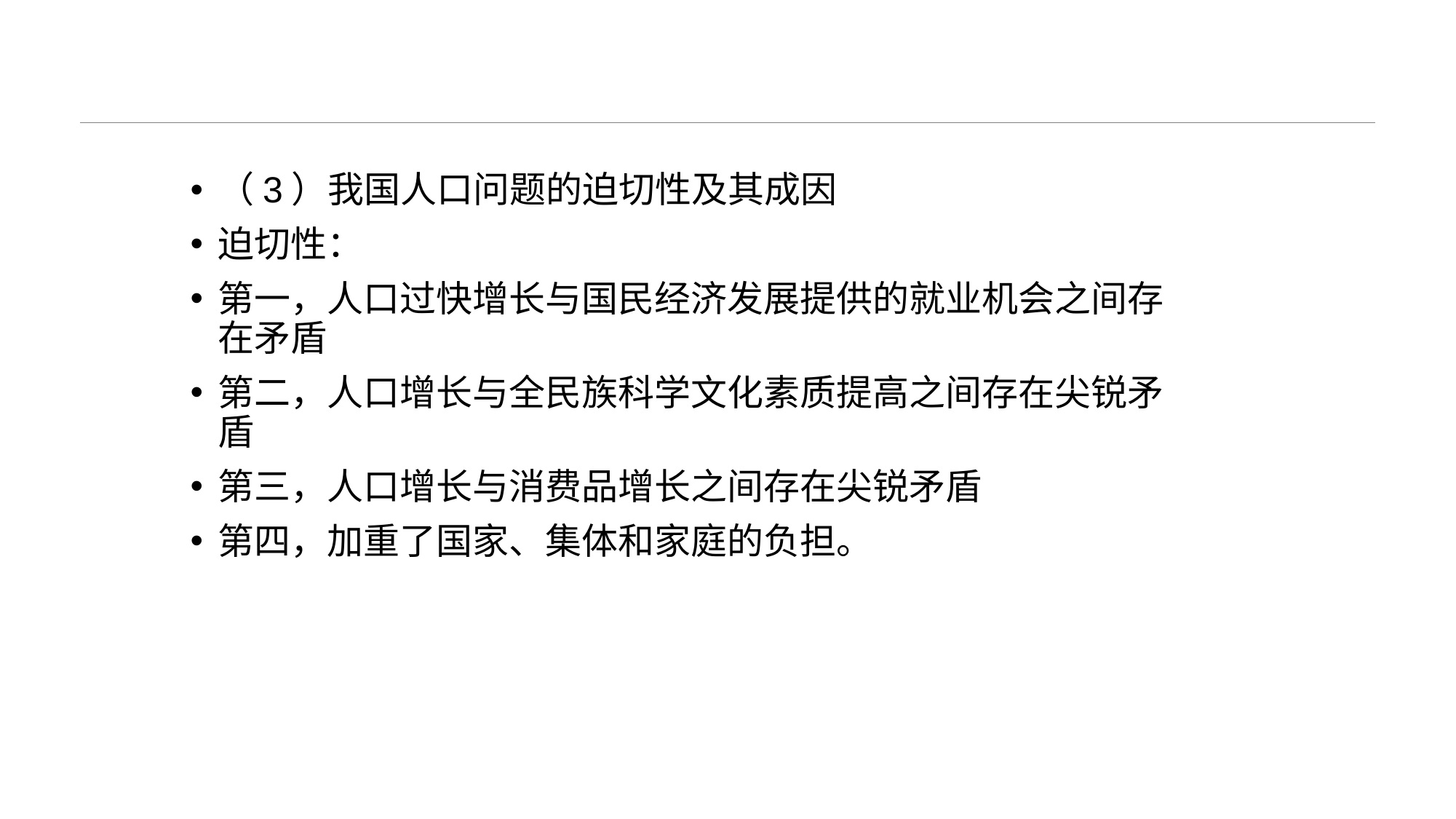

#
（3）我国人口问题的迫切性及其成因
迫切性：
第一，人口过快增长与国民经济发展提供的就业机会之间存在矛盾
第二，人口增长与全民族科学文化素质提高之间存在尖锐矛盾
第三，人口增长与消费品增长之间存在尖锐矛盾
第四，加重了国家、集体和家庭的负担。